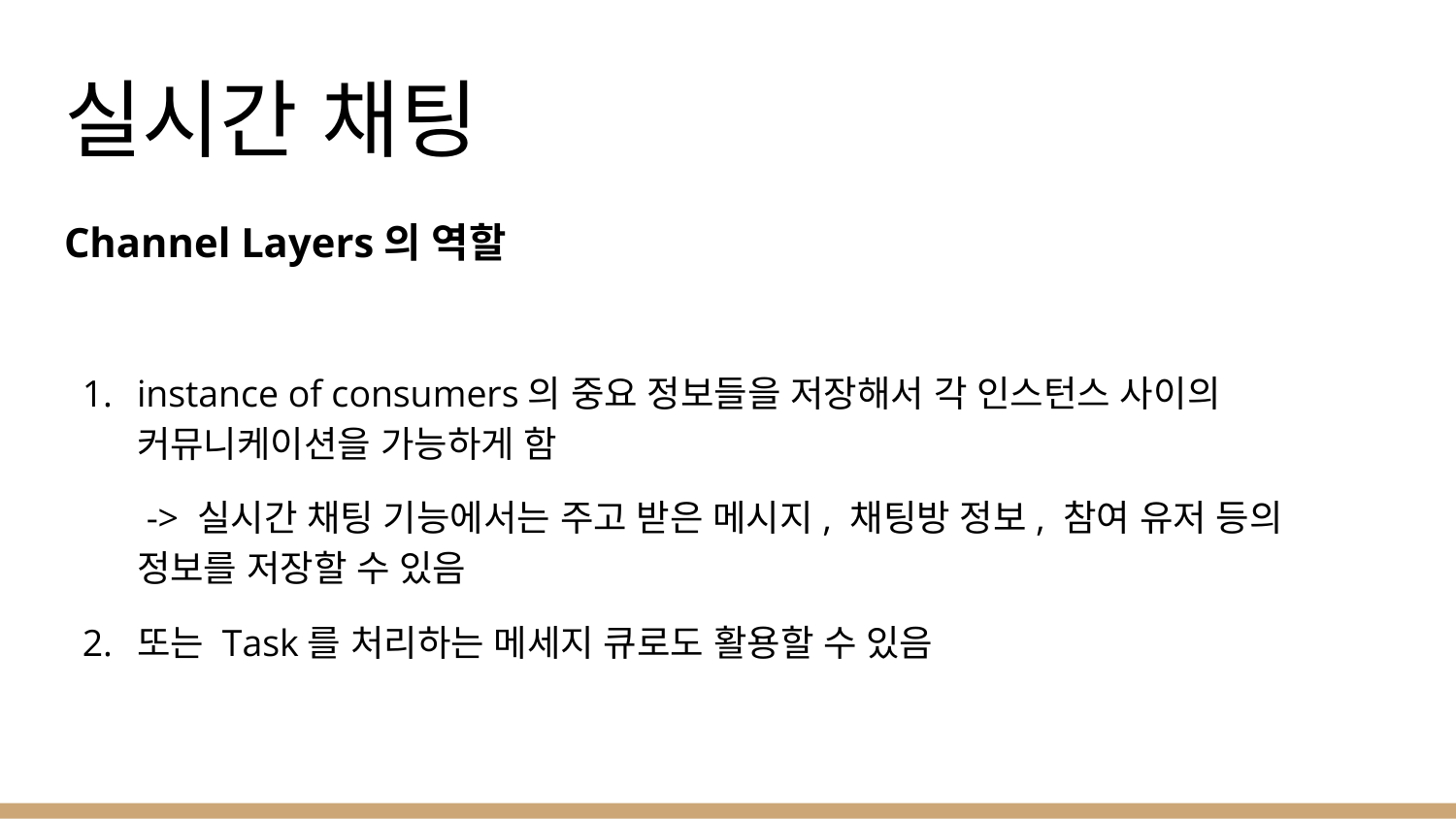

# 실시간 채팅
Channel Layers의 역할

instance of consumers의 중요 정보들을 저장해서 각 인스턴스 사이의 커뮤니케이션을 가능하게 함
 -> 실시간 채팅 기능에서는 주고 받은 메시지, 채팅방 정보, 참여 유저 등의 정보를 저장할 수 있음
또는 Task를 처리하는 메세지 큐로도 활용할 수 있음